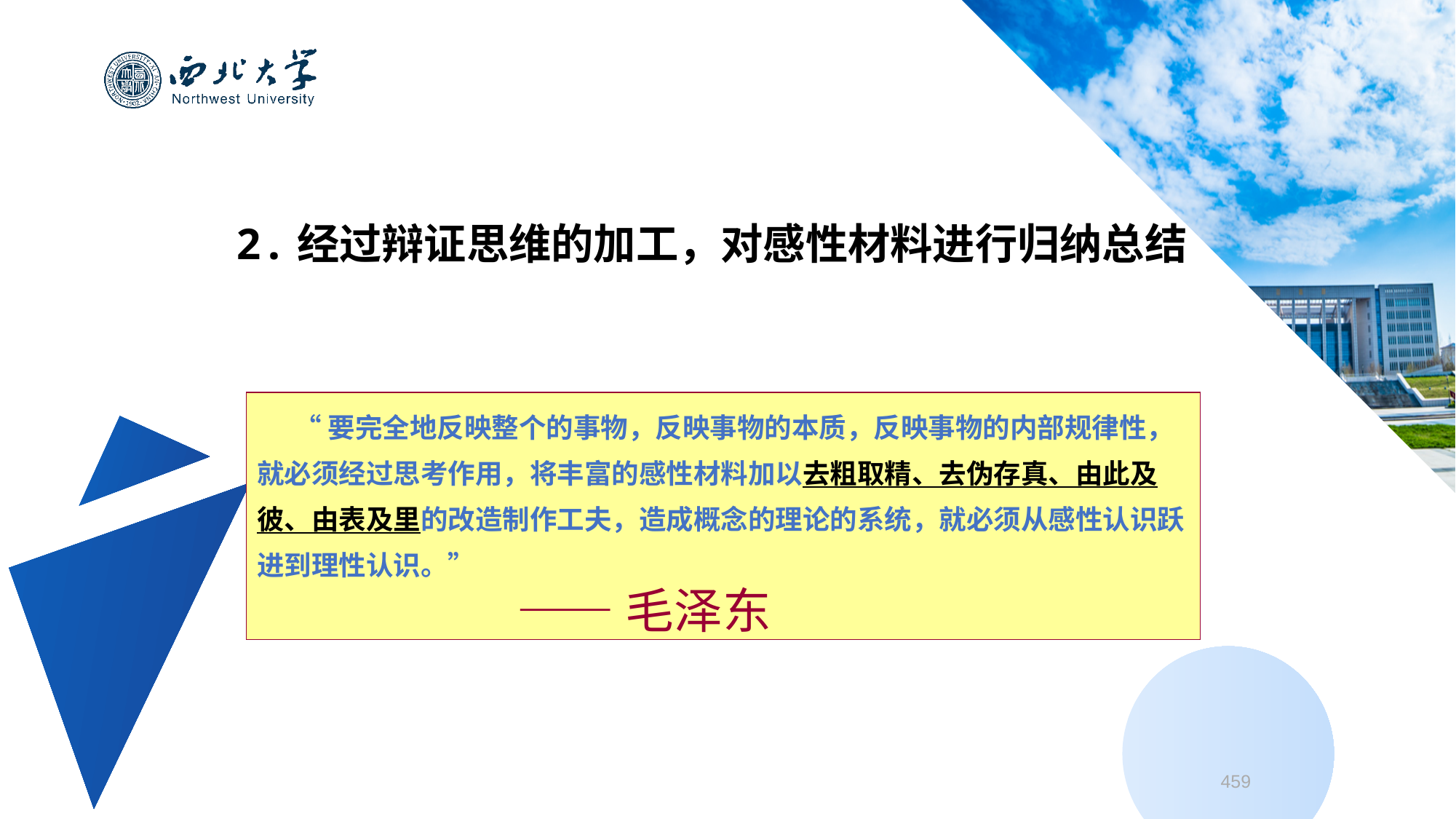

2.经过辩证思维的加工，对感性材料进行归纳总结
      “要完全地反映整个的事物，反映事物的本质，反映事物的内部规律性，就必须经过思考作用，将丰富的感性材料加以去粗取精、去伪存真、由此及彼、由表及里的改造制作工夫，造成概念的理论的系统，就必须从感性认识跃进到理性认识。”
                                          ——毛泽东
459